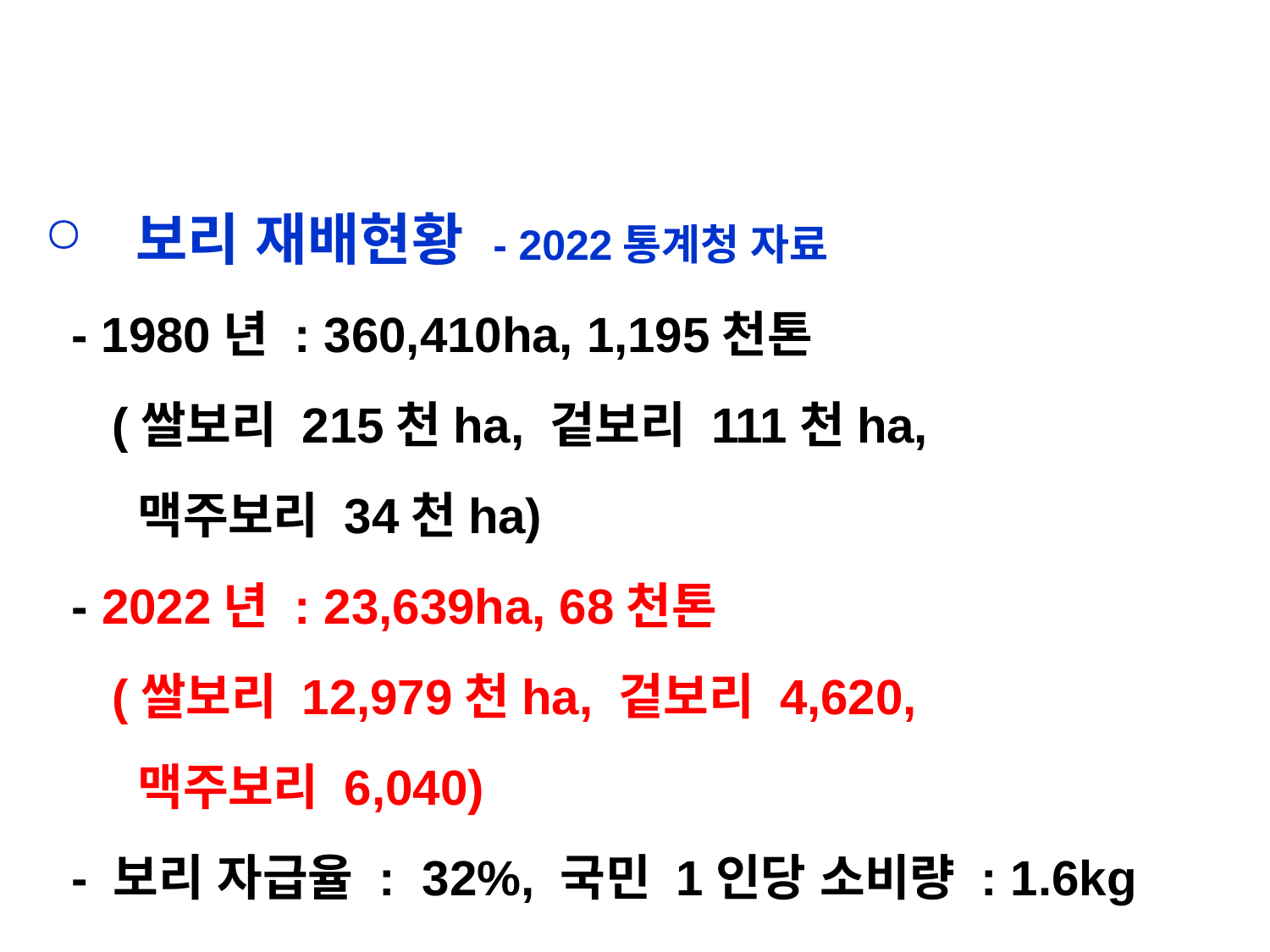

보리 재배현황 - 2022통계청 자료
  - 1980년 : 360,410ha, 1,195천톤
     (쌀보리 215천ha, 겉보리 111천ha,
      맥주보리 34천ha)
  - 2022년 : 23,639ha, 68천톤
     (쌀보리 12,979천ha, 겉보리 4,620,
      맥주보리 6,040)
  - 보리 자급율 :  32%, 국민 1인당 소비량 : 1.6kg